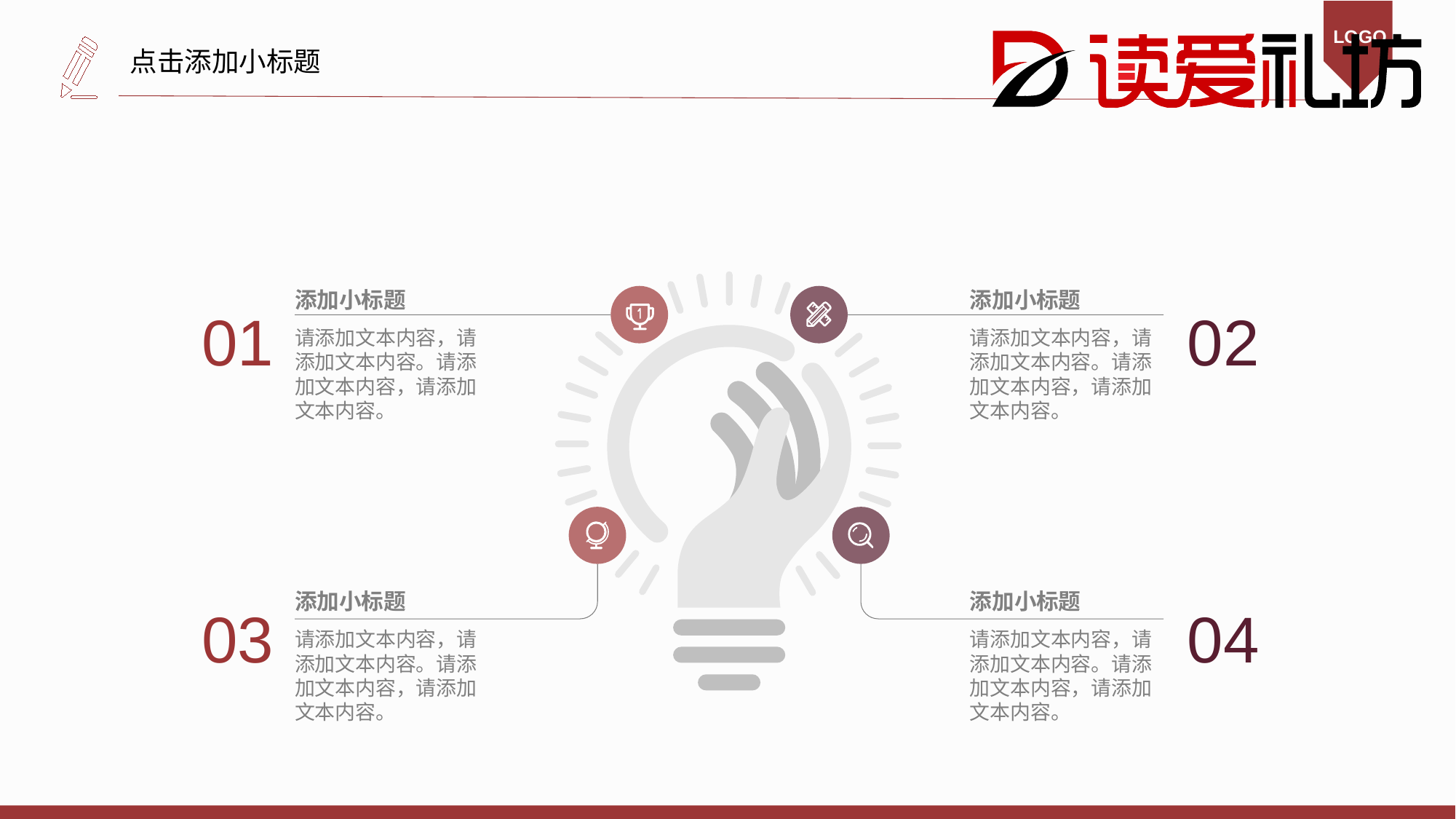

LOGO

点击添加小标题

添加小标题
添加小标题

01
02

请添加文本内容，请添加文本内容。请添加文本内容，请添加文本内容。

请添加文本内容，请添加文本内容。请添加文本内容，请添加文本内容。

添加小标题
添加小标题
03
04
请添加文本内容，请添加文本内容。请添加文本内容，请添加文本内容。
请添加文本内容，请添加文本内容。请添加文本内容，请添加文本内容。